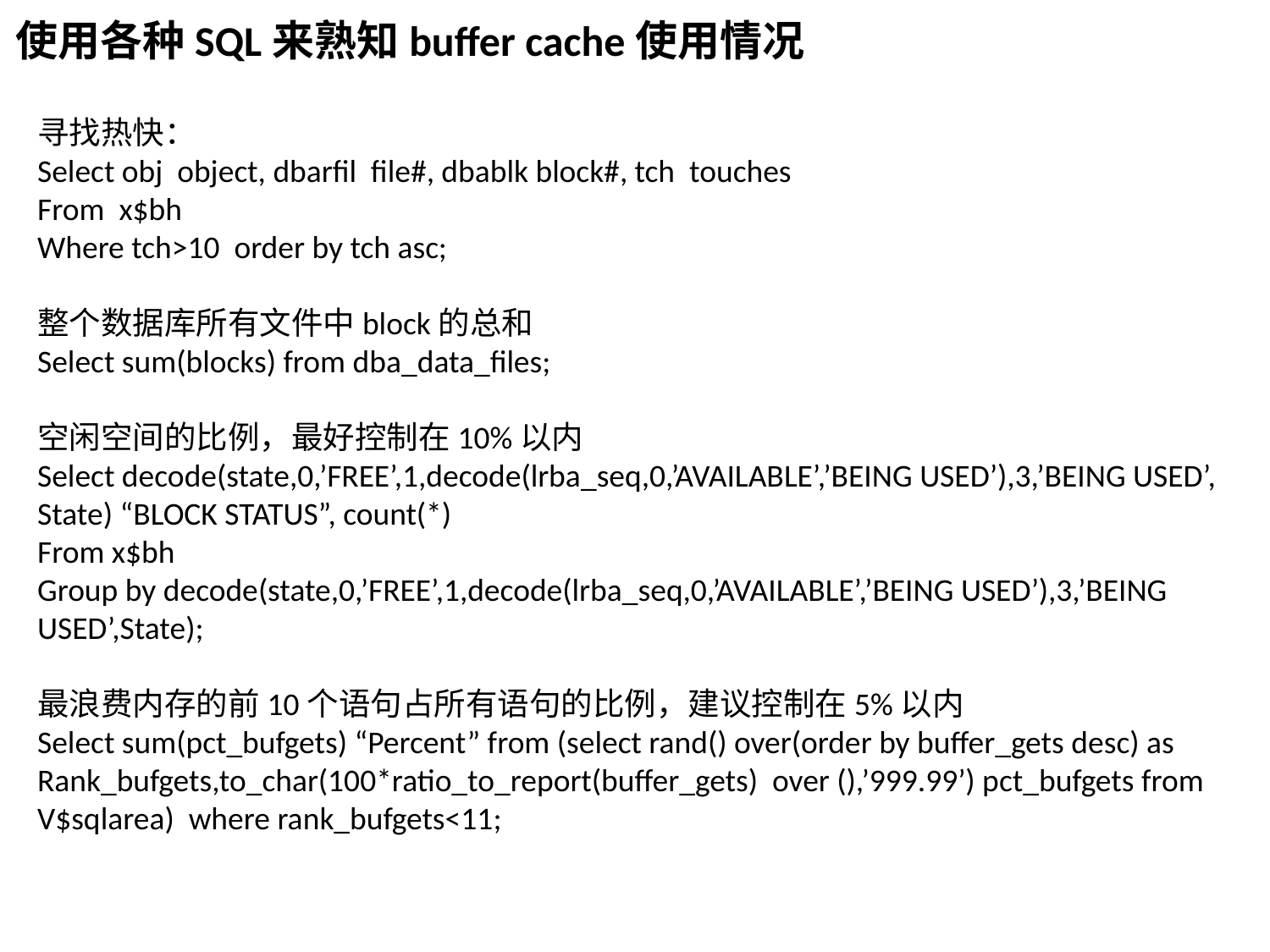

使用各种SQL来熟知buffer cache使用情况
寻找热快：
Select obj  object, dbarfil  file#, dbablk block#, tch  touches
From  x$bh
Where tch>10  order by tch asc;

整个数据库所有文件中block的总和
Select sum(blocks) from dba_data_files;

空闲空间的比例，最好控制在10%以内
Select decode(state,0,’FREE’,1,decode(lrba_seq,0,’AVAILABLE’,’BEING USED’),3,’BEING USED’,
State) “BLOCK STATUS”, count(*)
From x$bh
Group by decode(state,0,’FREE’,1,decode(lrba_seq,0,’AVAILABLE’,’BEING USED’),3,’BEING USED’,State);

最浪费内存的前10个语句占所有语句的比例，建议控制在5%以内
Select sum(pct_bufgets) “Percent” from (select rand() over(order by buffer_gets desc) as
Rank_bufgets,to_char(100*ratio_to_report(buffer_gets)  over (),’999.99’) pct_bufgets from
V$sqlarea)  where rank_bufgets<11;